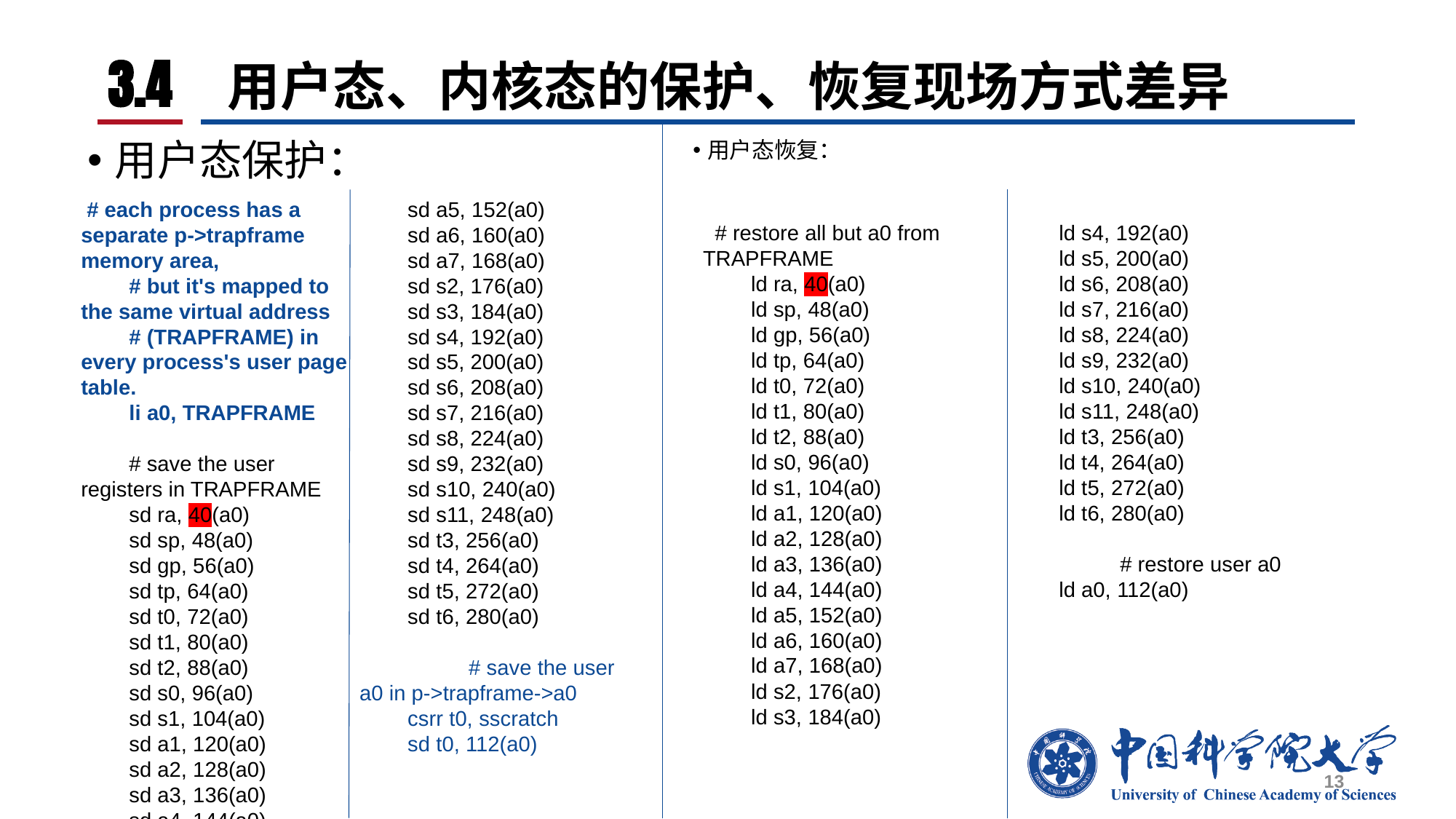

# 3.4   用户态、内核态的保护、恢复现场方式差异
用户态保护：
用户态恢复：
 # each process has a separate p->trapframe memory area,
        # but it's mapped to the same virtual address
        # (TRAPFRAME) in every process's user page table.
        li a0, TRAPFRAME

        # save the user registers in TRAPFRAME
        sd ra, 40(a0)
        sd sp, 48(a0)
        sd gp, 56(a0)
        sd tp, 64(a0)
        sd t0, 72(a0)
        sd t1, 80(a0)
        sd t2, 88(a0)
        sd s0, 96(a0)
        sd s1, 104(a0)
        sd a1, 120(a0)
        sd a2, 128(a0)
        sd a3, 136(a0)
        sd a4, 144(a0)
        sd a5, 152(a0)
        sd a6, 160(a0)
        sd a7, 168(a0)
        sd s2, 176(a0)
        sd s3, 184(a0)
        sd s4, 192(a0)
        sd s5, 200(a0)
        sd s6, 208(a0)
        sd s7, 216(a0)
        sd s8, 224(a0)
        sd s9, 232(a0)
        sd s10, 240(a0)
        sd s11, 248(a0)
        sd t3, 256(a0)
        sd t4, 264(a0)
        sd t5, 272(a0)
        sd t6, 280(a0)

	# save the user a0 in p->trapframe->a0
        csrr t0, sscratch
        sd t0, 112(a0)
  # restore all but a0 from TRAPFRAME
        ld ra, 40(a0)
        ld sp, 48(a0)
        ld gp, 56(a0)
        ld tp, 64(a0)
        ld t0, 72(a0)
        ld t1, 80(a0)
        ld t2, 88(a0)
        ld s0, 96(a0)
        ld s1, 104(a0)
        ld a1, 120(a0)
        ld a2, 128(a0)
        ld a3, 136(a0)
        ld a4, 144(a0)
        ld a5, 152(a0)
        ld a6, 160(a0)
        ld a7, 168(a0)
        ld s2, 176(a0)
        ld s3, 184(a0)
        ld s4, 192(a0)
        ld s5, 200(a0)
        ld s6, 208(a0)
        ld s7, 216(a0)
        ld s8, 224(a0)
        ld s9, 232(a0)
        ld s10, 240(a0)
        ld s11, 248(a0)
        ld t3, 256(a0)
        ld t4, 264(a0)
        ld t5, 272(a0)
        ld t6, 280(a0)

	# restore user a0
        ld a0, 112(a0)
13